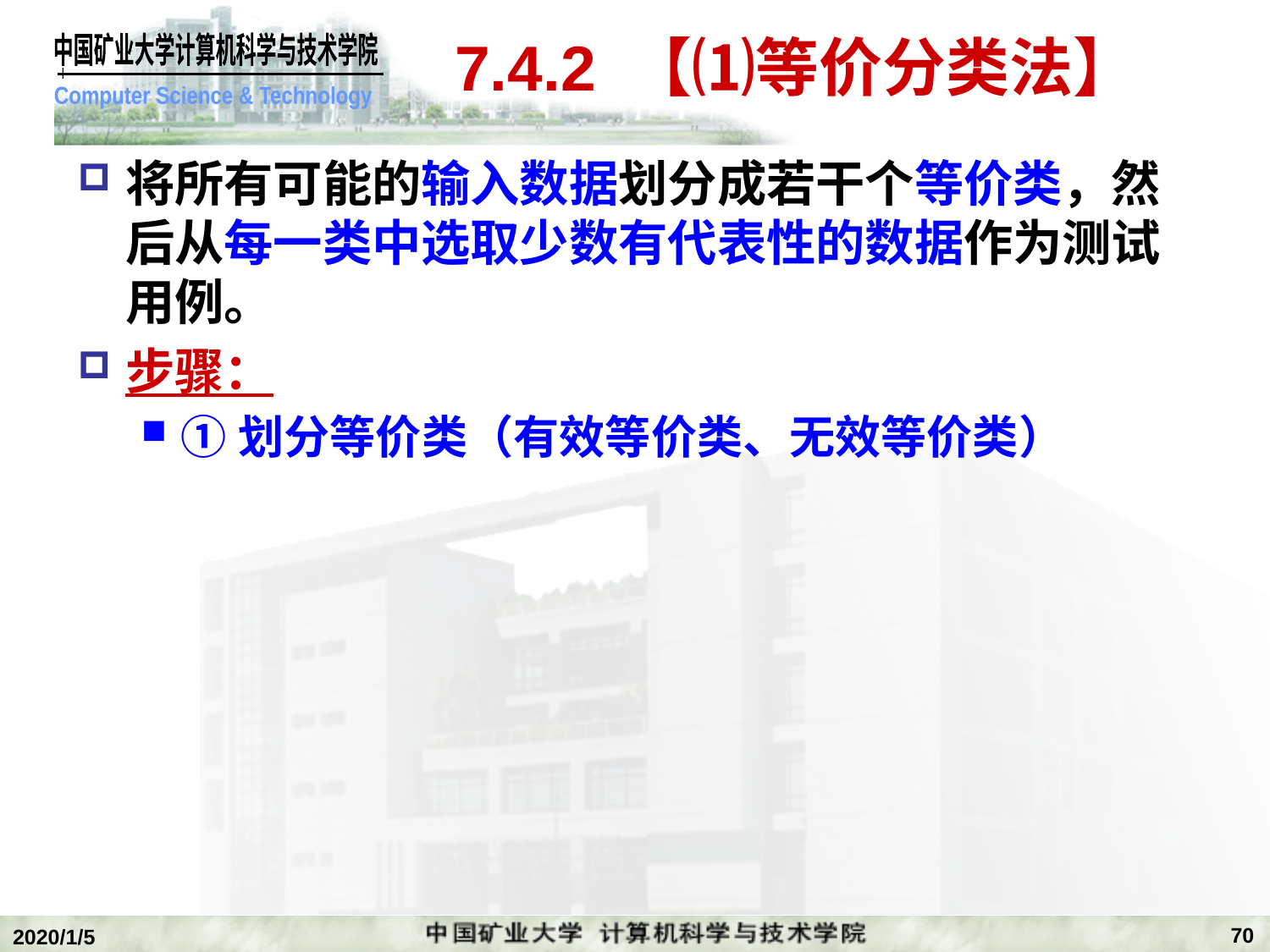

# 7.4.2 【⑴等价分类法】
将所有可能的输入数据划分成若干个等价类，然后从每一类中选取少数有代表性的数据作为测试用例。
步骤：
①划分等价类（有效等价类、无效等价类）
70
2020/1/5